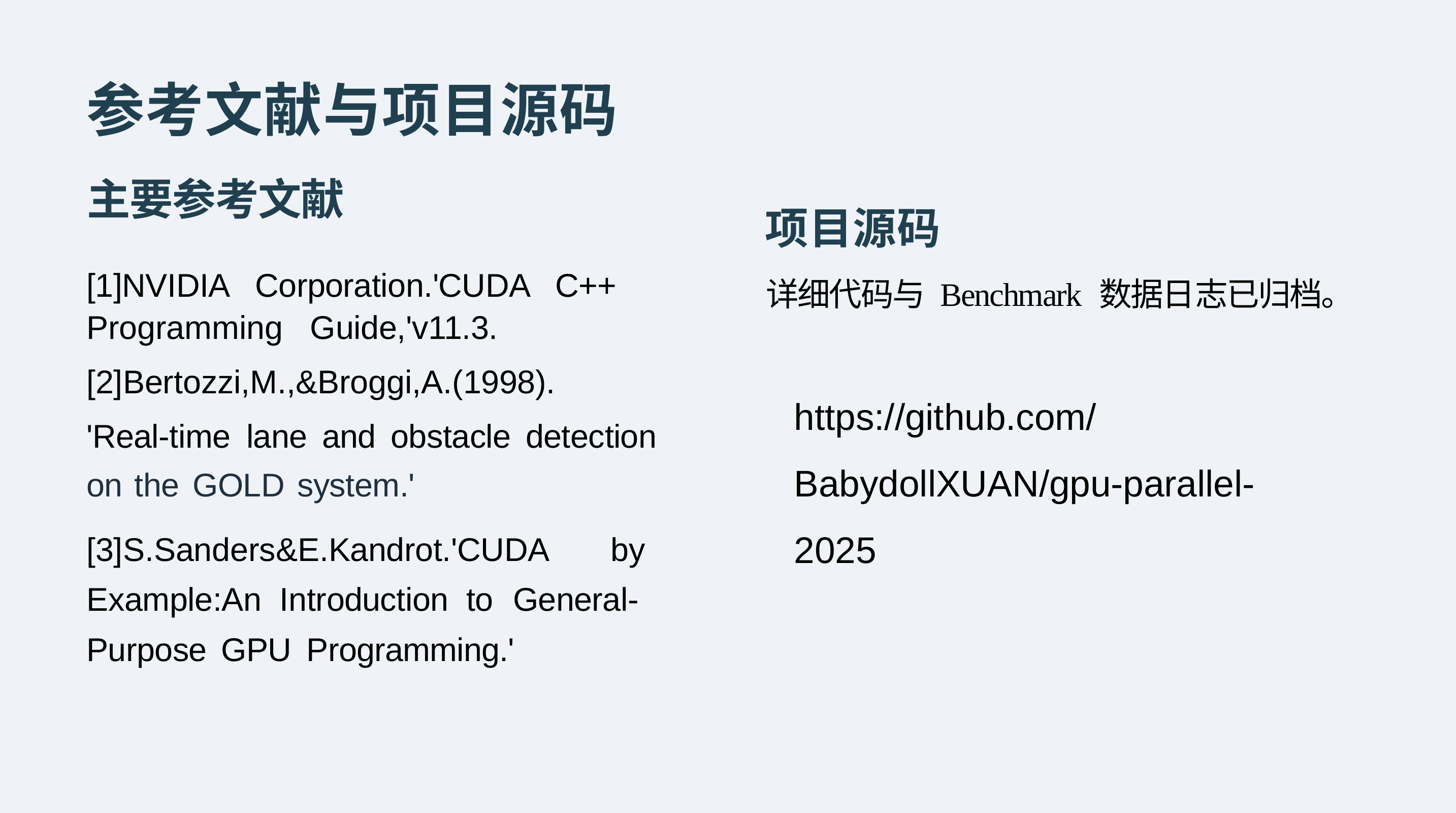

参考文献与项目源码

主要参考文献

[1]NVIDIA  Corporation.'CUDA  C++     Programming   Guide,'v11.3.
[2]Bertozzi,M.,&Broggi,A.(1998).
'Real-time lane and obstacle detection
on the GOLD system.'

[3]S.Sanders&E.Kandrot.'CUDA       by  Example:An  Introduction  to  General-Purpose GPU Programming.'

项目源码

详细代码与 Benchmark 数据日志已归档。
https://github.com/BabydollXUAN/gpu-parallel-2025